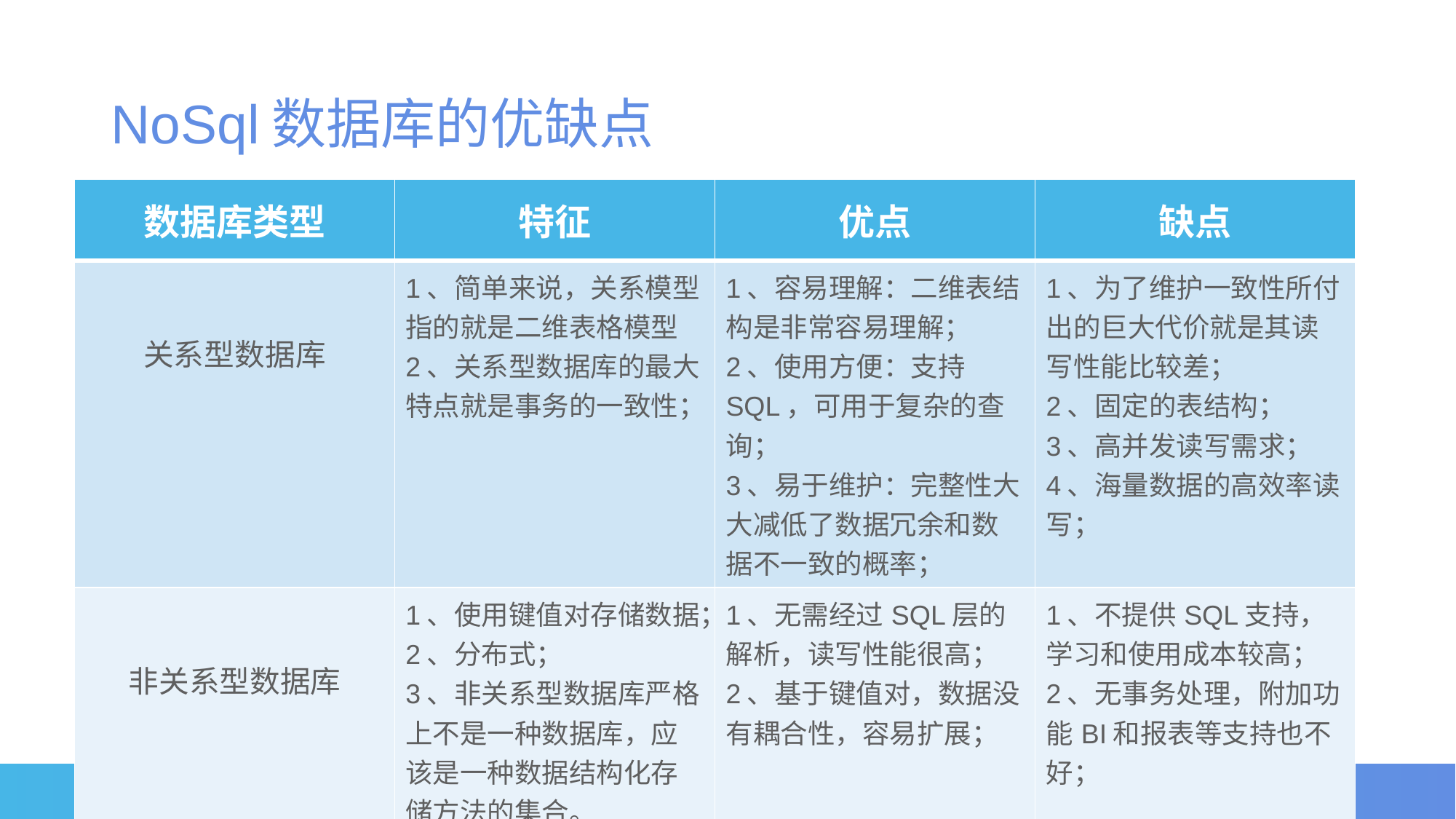

NoSql数据库的优缺点
| 数据库类型 | 特征 | 优点 | 缺点 |
| --- | --- | --- | --- |
| 关系型数据库 | 1、简单来说，关系模型指的就是二维表格模型 2、关系型数据库的最大特点就是事务的一致性； | 1、容易理解：二维表结构是非常容易理解； 2、使用方便：支持SQL，可用于复杂的查询； 3、易于维护：完整性大大减低了数据冗余和数据不一致的概率； | 1、为了维护一致性所付出的巨大代价就是其读写性能比较差； 2、固定的表结构； 3、高并发读写需求； 4、海量数据的高效率读写； |
| 非关系型数据库 | 1、使用键值对存储数据； 2、分布式； 3、非关系型数据库严格上不是一种数据库，应该是一种数据结构化存储方法的集合。 | 1、无需经过SQL层的解析，读写性能很高； 2、基于键值对，数据没有耦合性，容易扩展； | 1、不提供SQL支持，学习和使用成本较高； 2、无事务处理，附加功能BI和报表等支持也不好； |